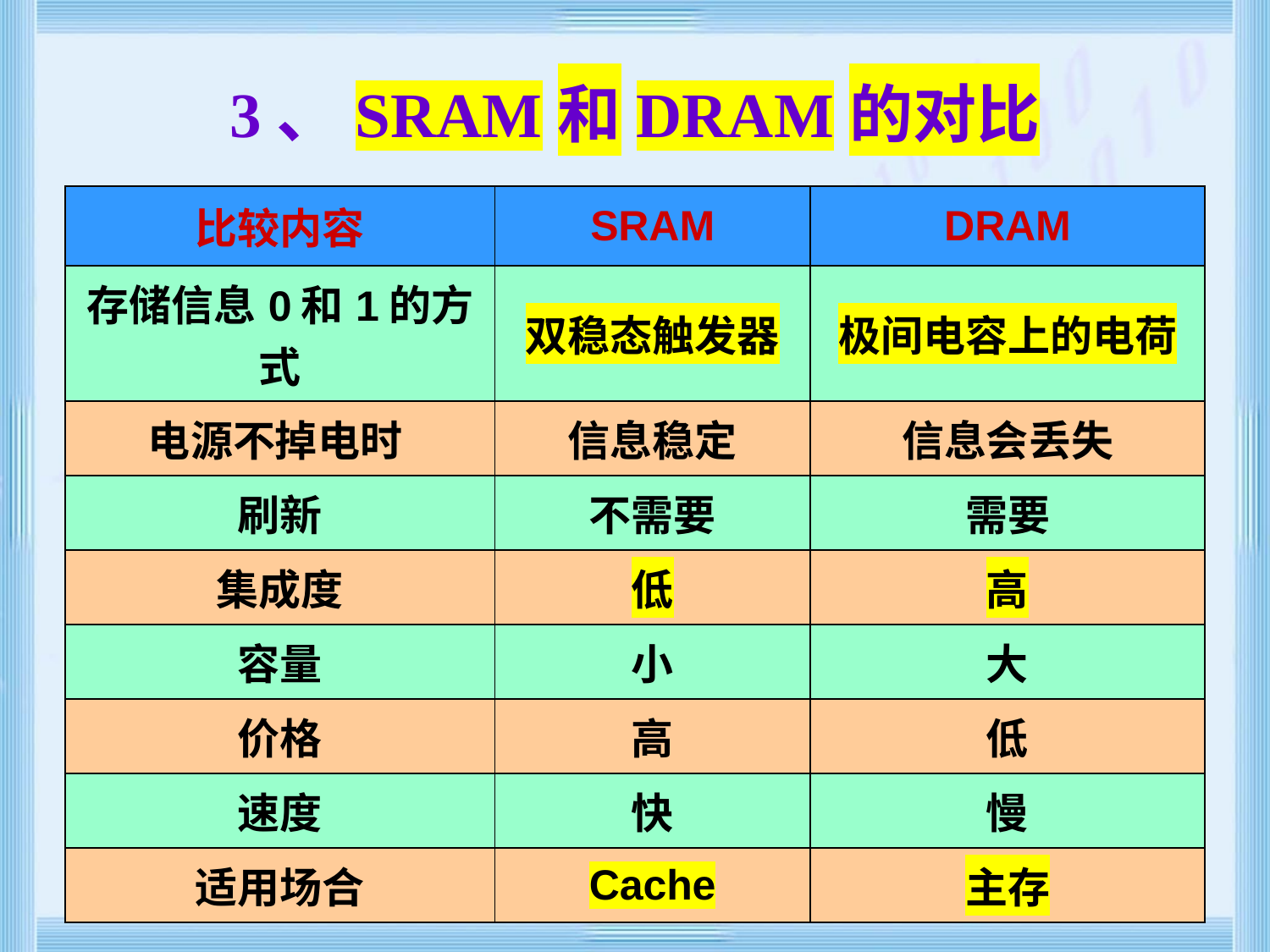

# 3、SRAM和DRAM的对比
| 比较内容 | SRAM | DRAM |
| --- | --- | --- |
| 存储信息0和1的方式 | 双稳态触发器 | 极间电容上的电荷 |
| 电源不掉电时 | 信息稳定 | 信息会丢失 |
| 刷新 | 不需要 | 需要 |
| 集成度 | 低 | 高 |
| 容量 | 小 | 大 |
| 价格 | 高 | 低 |
| 速度 | 快 | 慢 |
| 适用场合 | Cache | 主存 |

53